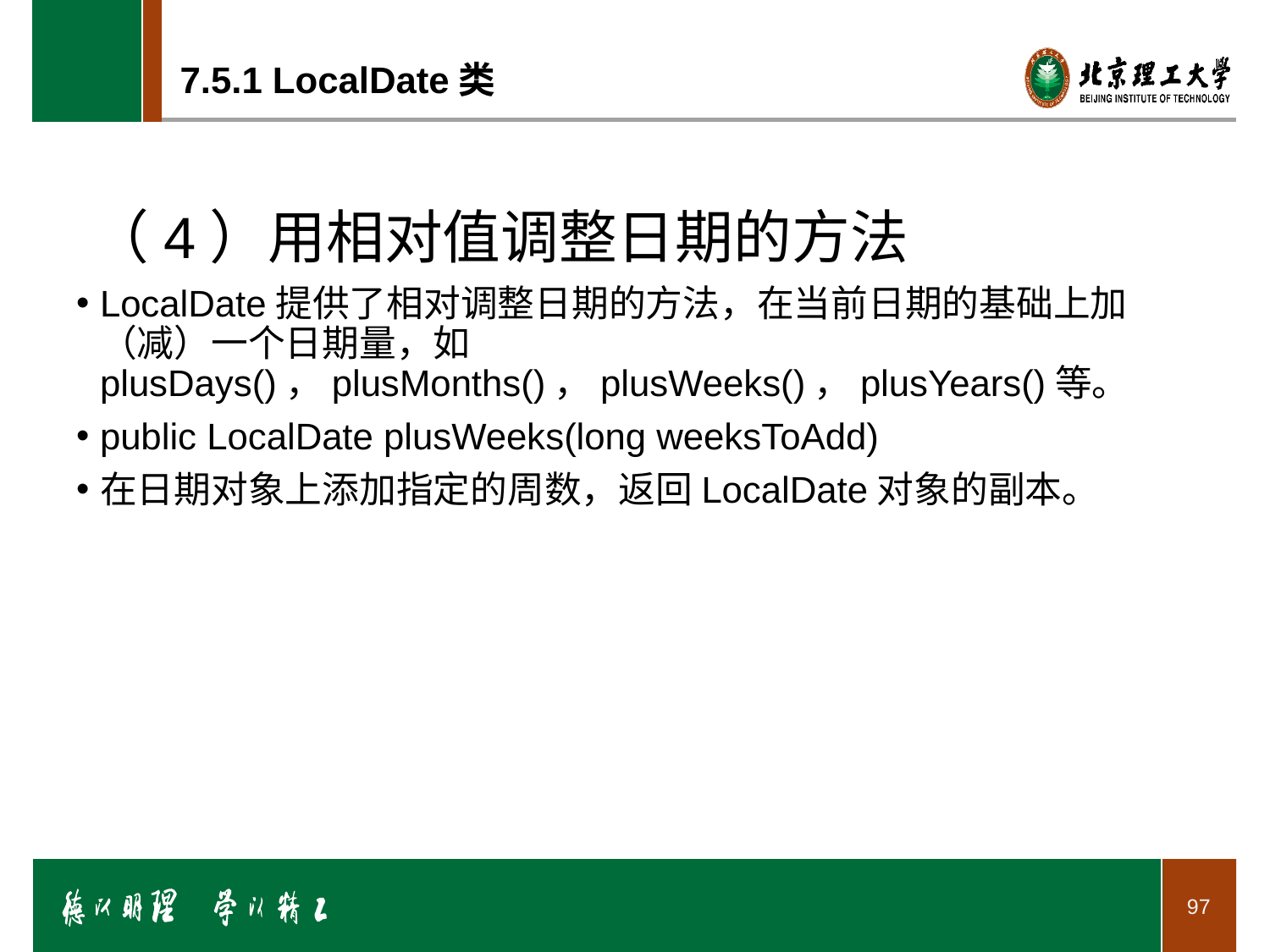

# 7.5.1 LocalDate类
（4）用相对值调整日期的方法
LocalDate提供了相对调整日期的方法，在当前日期的基础上加（减）一个日期量，如plusDays()，plusMonths()，plusWeeks()，plusYears()等。
public LocalDate plusWeeks(long weeksToAdd)
在日期对象上添加指定的周数，返回LocalDate对象的副本。